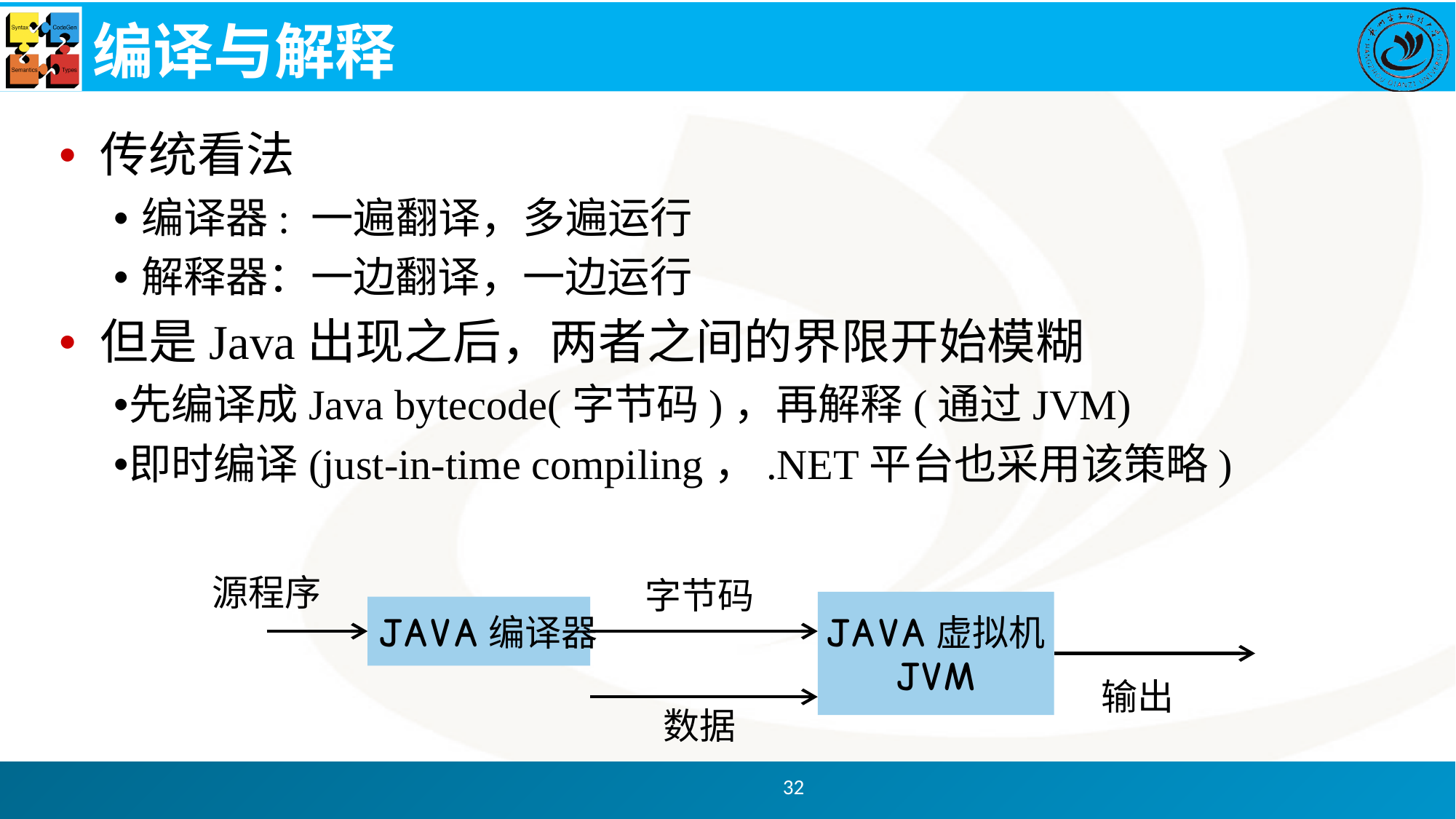

# 编译与解释
传统看法
编译器: 一遍翻译，多遍运行
解释器：一边翻译，一边运行
但是Java出现之后，两者之间的界限开始模糊
先编译成Java bytecode(字节码)，再解释(通过JVM)
即时编译(just-in-time compiling，.NET平台也采用该策略)
源程序
字节码
JAVA虚拟机
JVM
JAVA编译器
输出
数据
32